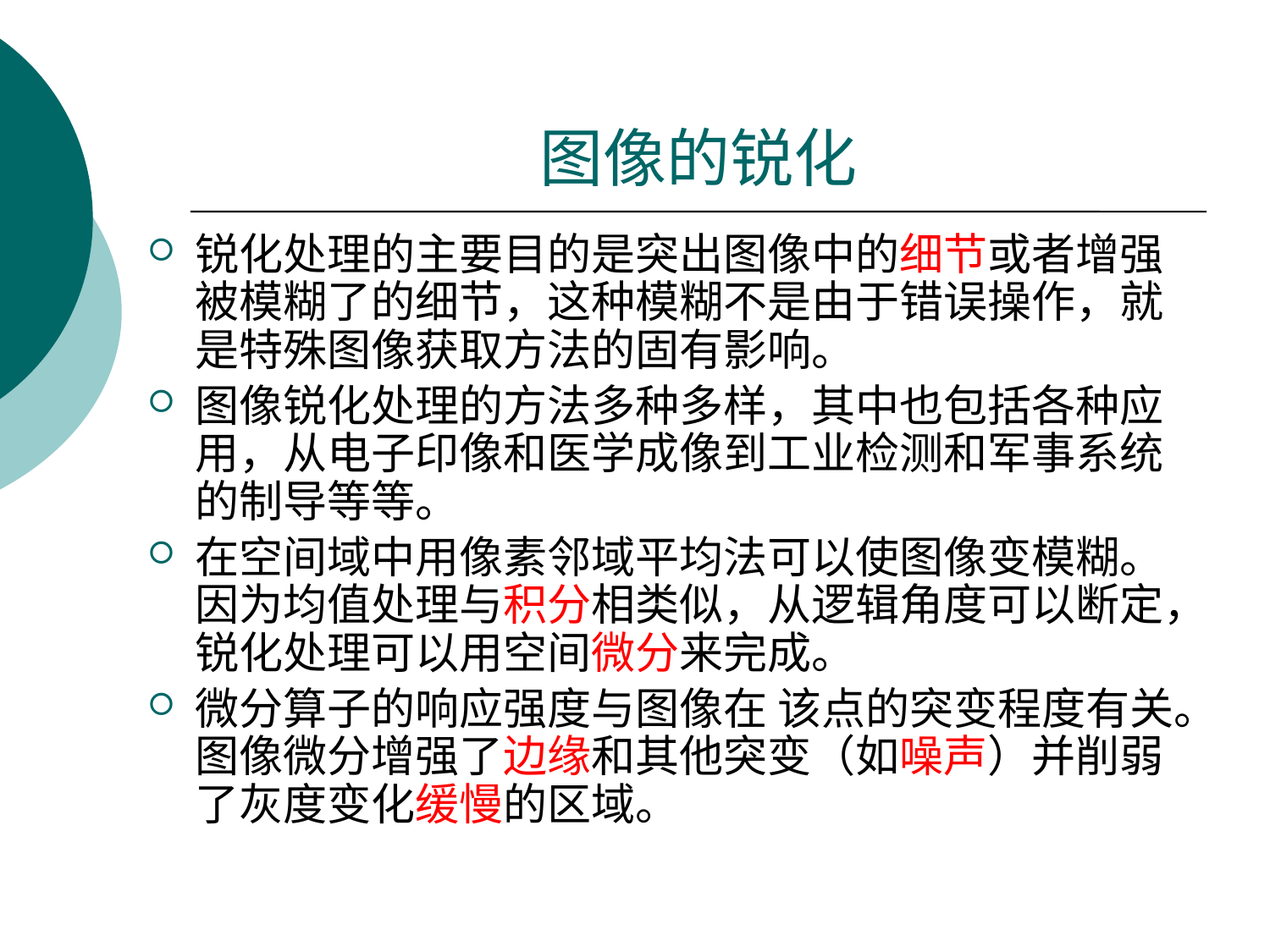

# 图像的锐化
锐化处理的主要目的是突出图像中的细节或者增强被模糊了的细节，这种模糊不是由于错误操作，就是特殊图像获取方法的固有影响。
图像锐化处理的方法多种多样，其中也包括各种应用，从电子印像和医学成像到工业检测和军事系统的制导等等。
在空间域中用像素邻域平均法可以使图像变模糊。因为均值处理与积分相类似，从逻辑角度可以断定，锐化处理可以用空间微分来完成。
微分算子的响应强度与图像在 该点的突变程度有关。图像微分增强了边缘和其他突变（如噪声）并削弱了灰度变化缓慢的区域。

3